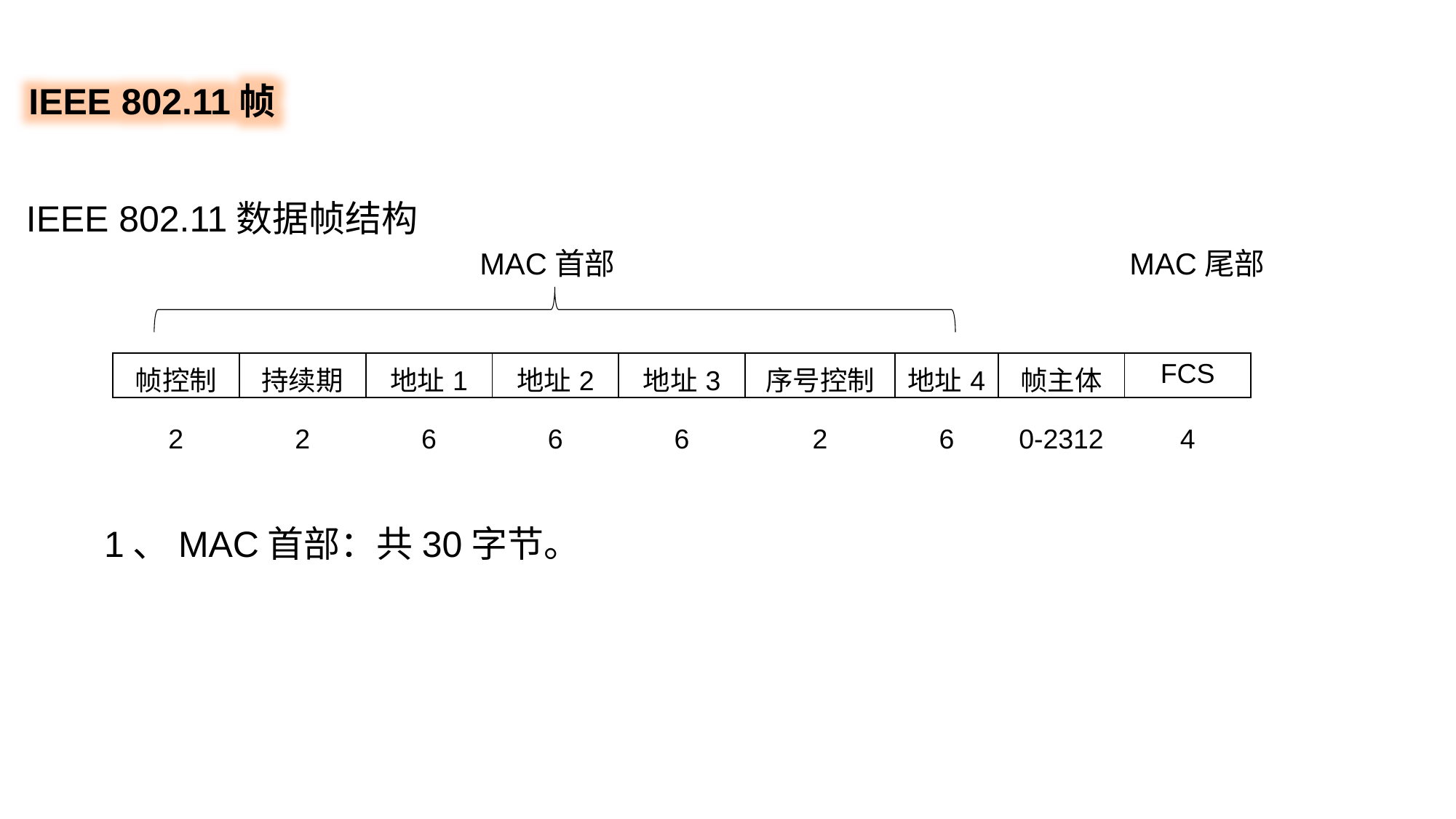

IEEE 802.11帧
IEEE 802.11数据帧结构
MAC首部
MAC尾部
| 帧控制 | 持续期 | 地址1 | 地址2 | 地址3 | 序号控制 | 地址4 | 帧主体 | FCS |
| --- | --- | --- | --- | --- | --- | --- | --- | --- |
| 2 | 2 | 6 | 6 | 6 | 2 | 6 | 0-2312 | 4 |
| --- | --- | --- | --- | --- | --- | --- | --- | --- |
1、MAC首部：共30字节。